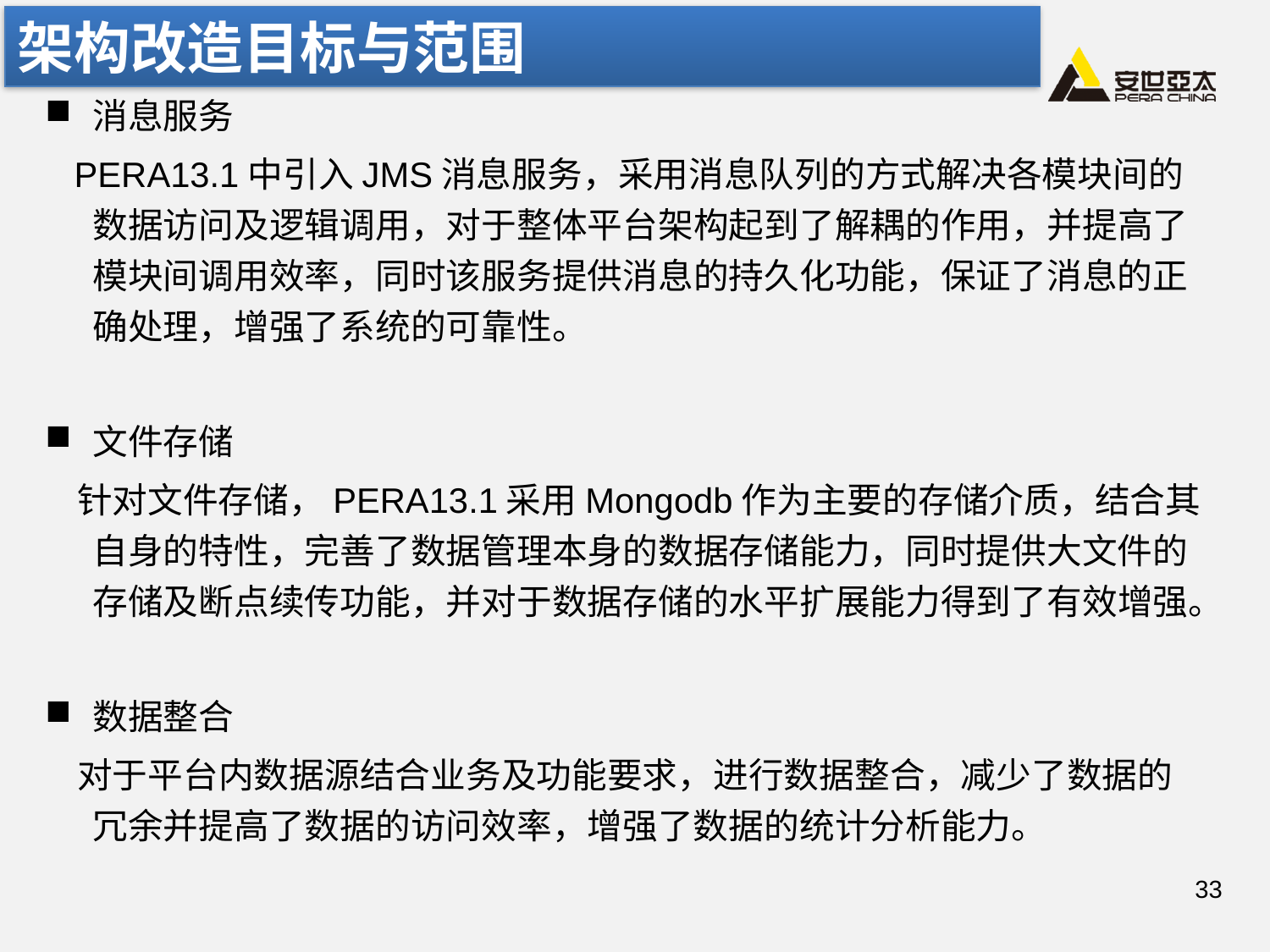

# 架构改造目标与范围
消息服务
   PERA13.1中引入JMS消息服务，采用消息队列的方式解决各模块间的数据访问及逻辑调用，对于整体平台架构起到了解耦的作用，并提高了模块间调用效率，同时该服务提供消息的持久化功能，保证了消息的正确处理，增强了系统的可靠性。

文件存储
   针对文件存储，PERA13.1采用Mongodb作为主要的存储介质，结合其自身的特性，完善了数据管理本身的数据存储能力，同时提供大文件的存储及断点续传功能，并对于数据存储的水平扩展能力得到了有效增强。

数据整合
   对于平台内数据源结合业务及功能要求，进行数据整合，减少了数据的冗余并提高了数据的访问效率，增强了数据的统计分析能力。

33